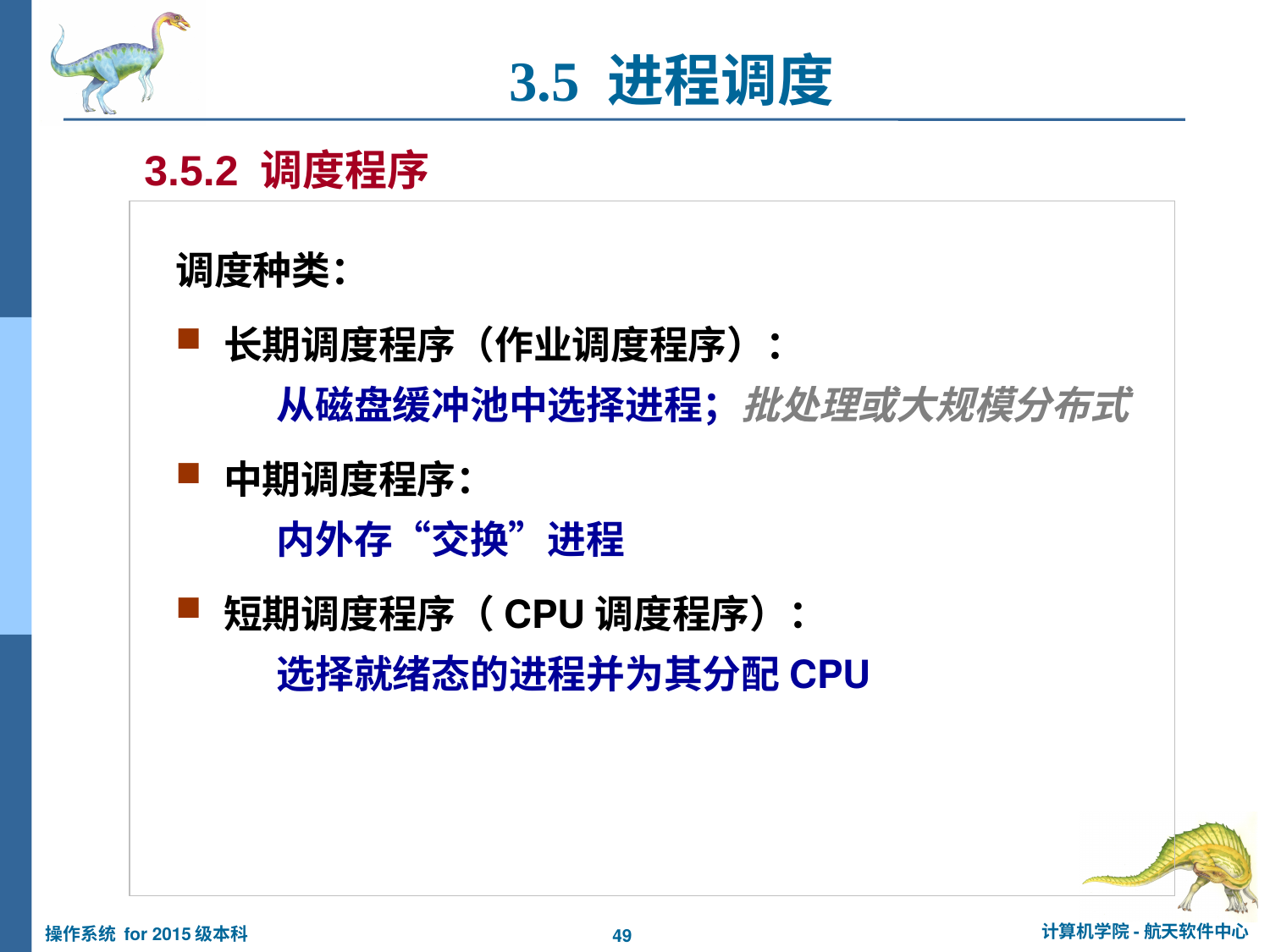

3.5 进程调度
3.5.2 调度程序

调度种类：
 长期调度程序（作业调度程序）：
        从磁盘缓冲池中选择进程；批处理或大规模分布式
 中期调度程序：
        内外存“交换”进程
 短期调度程序（CPU调度程序）：
        选择就绪态的进程并为其分配CPU